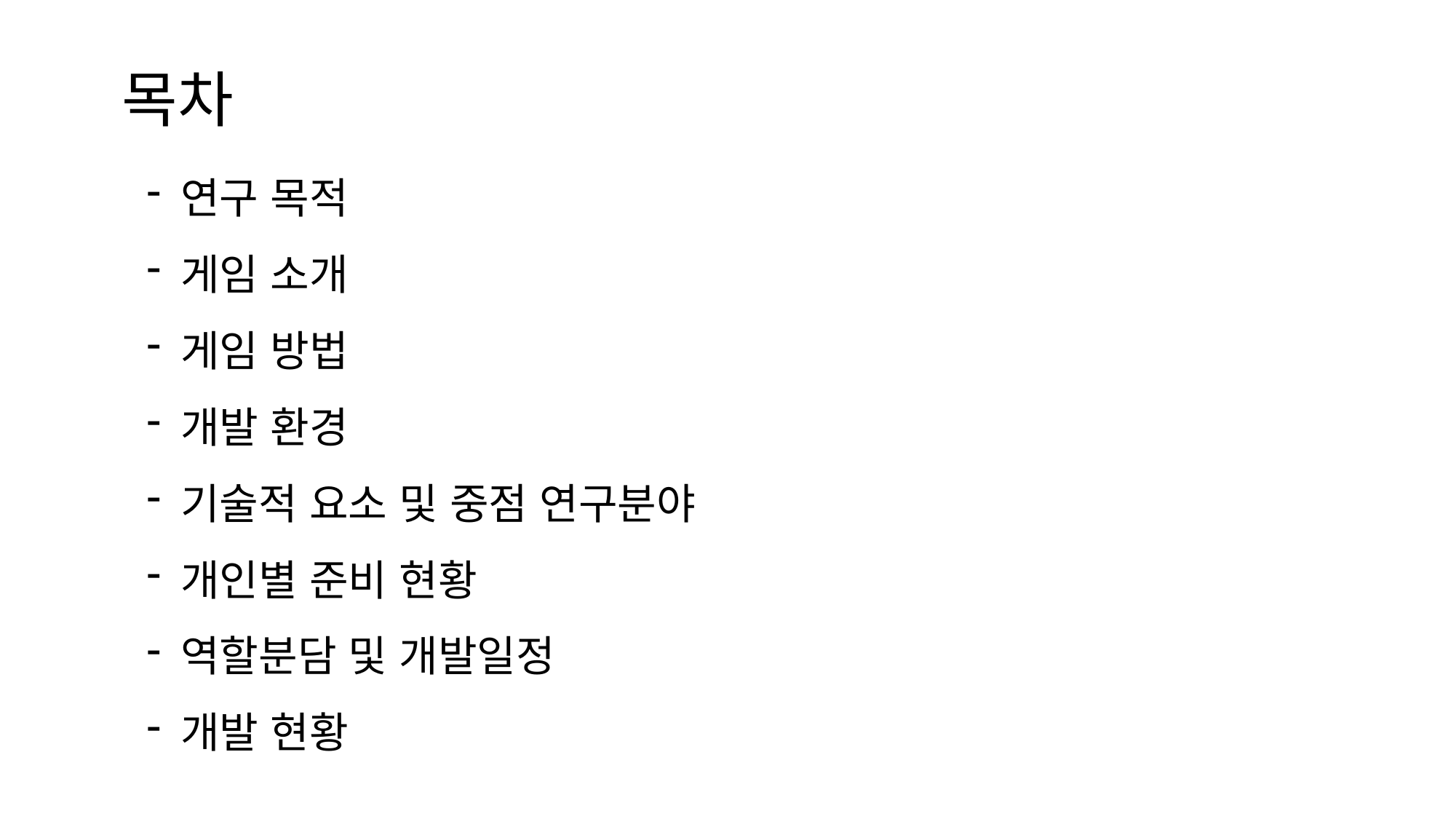

목차
연구 목적
게임 소개
게임 방법
개발 환경
기술적 요소 및 중점 연구분야
개인별 준비 현황
역할분담 및 개발일정
개발 현황